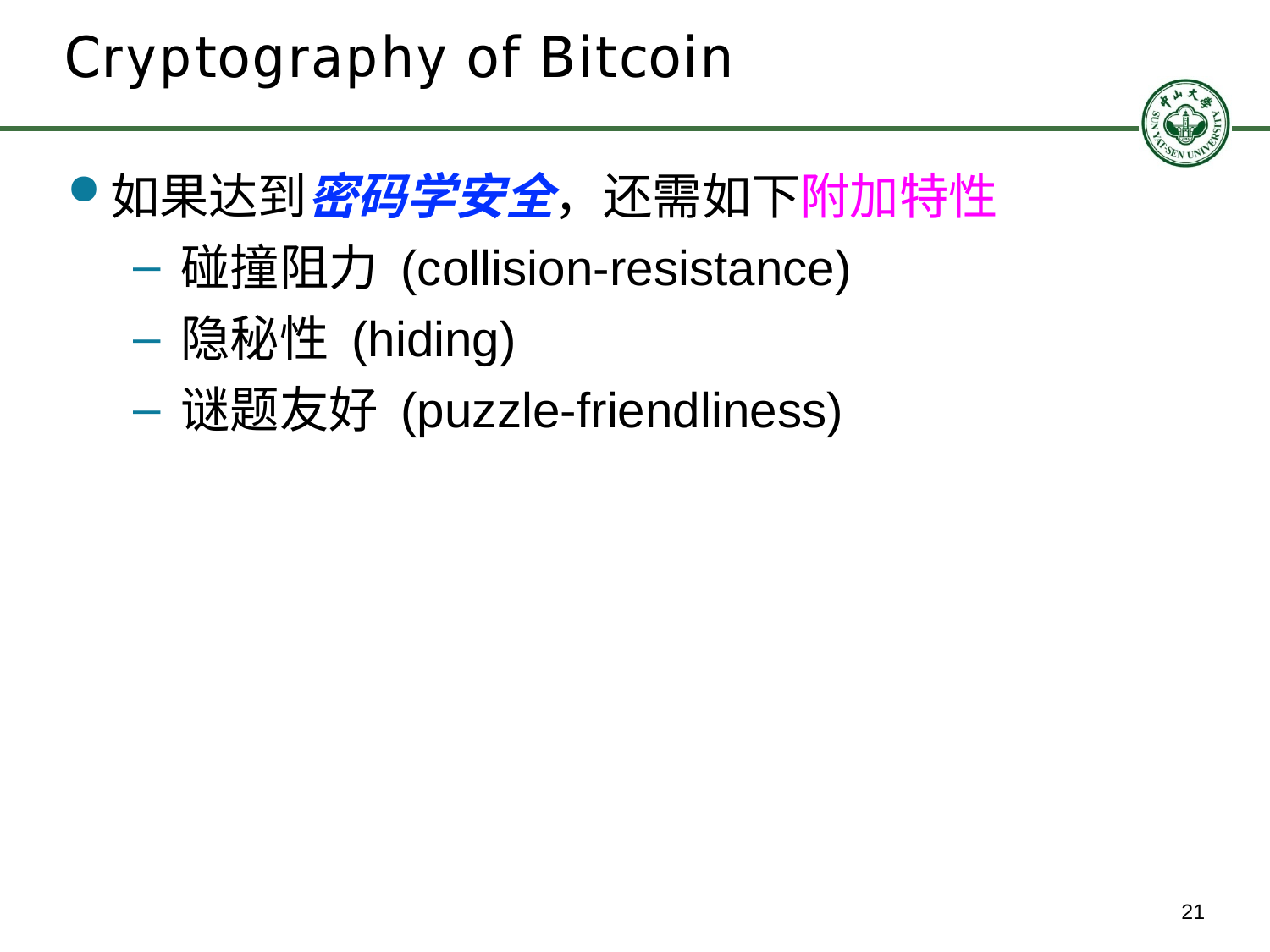

# Cryptography of Bitcoin
如果达到密码学安全，还需如下附加特性
碰撞阻力 (collision-resistance)
隐秘性 (hiding)
谜题友好 (puzzle-friendliness)